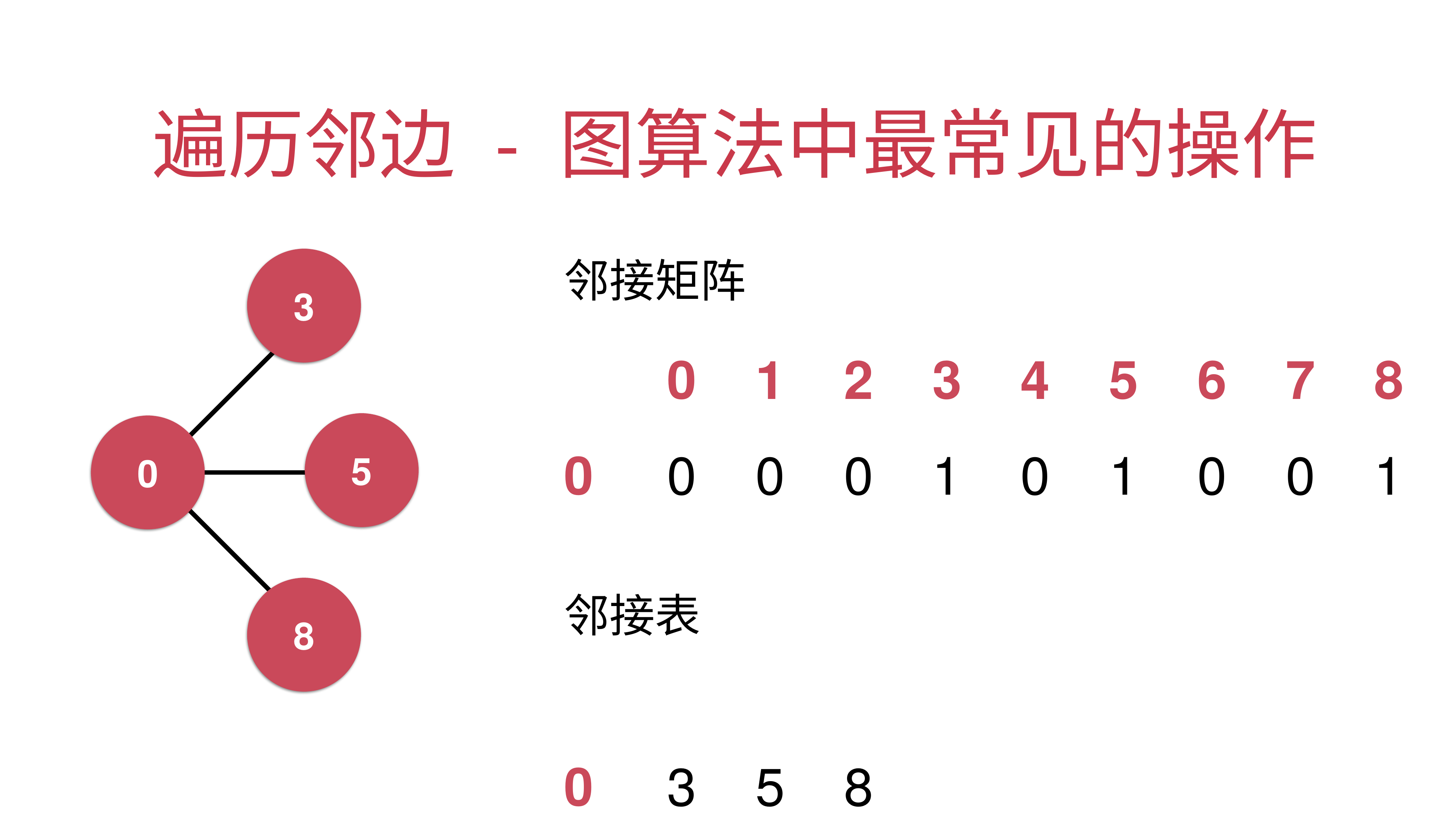

# 遍历邻边 - 图算法中最常见的操作
邻接矩阵
3
       0    1    2    3    4    5    6    7    8
0     0    0    0    1    0    1    0    0    1

5
0

邻接表
8
0     3    5    8